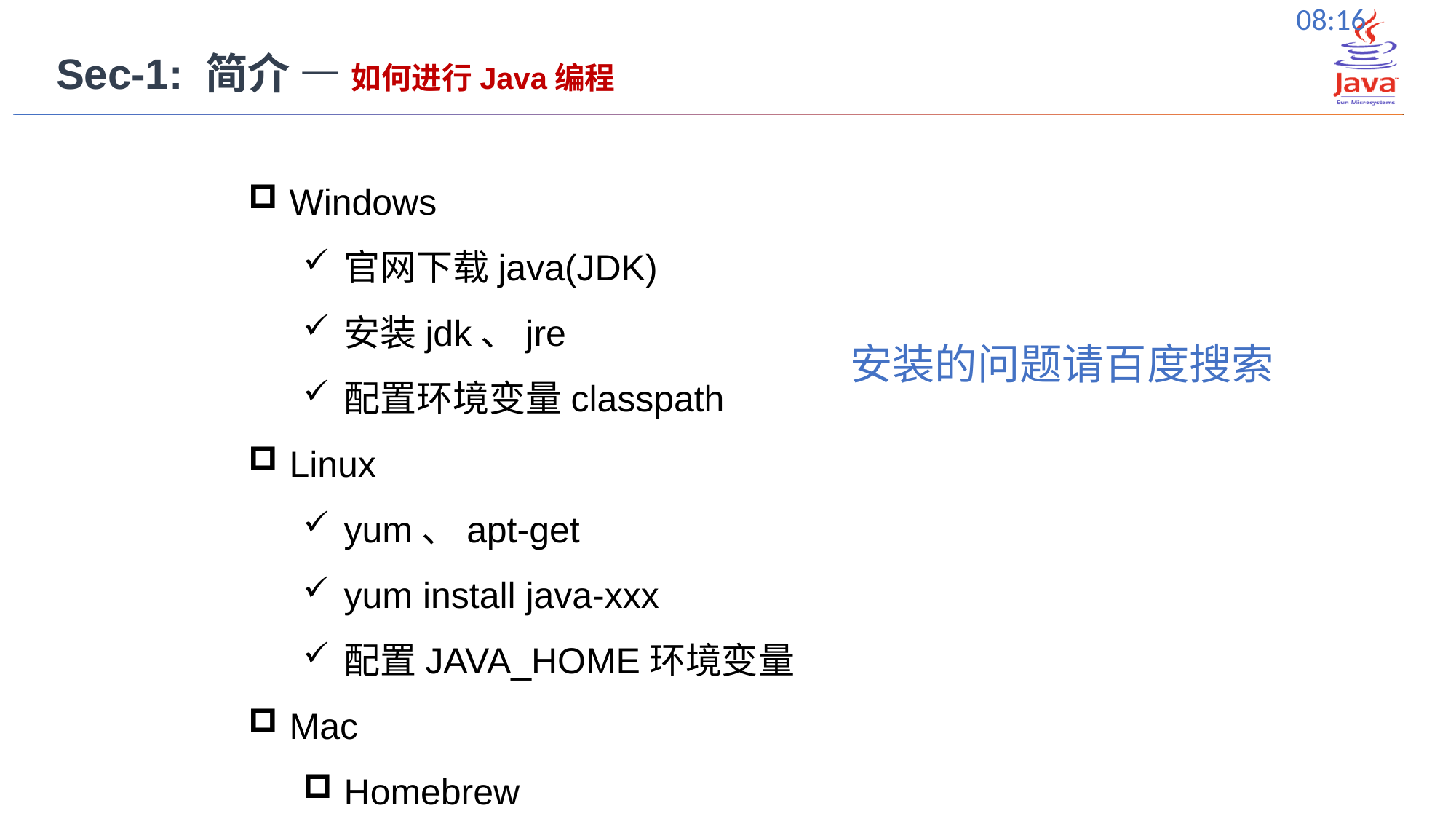

Sec-1: 简介 — 如何进行Java编程
Windows
官网下载java(JDK)
安装jdk、jre
配置环境变量classpath
Linux
yum、apt-get
yum install java-xxx
配置JAVA_HOME环境变量
Mac
Homebrew
安装的问题请百度搜索